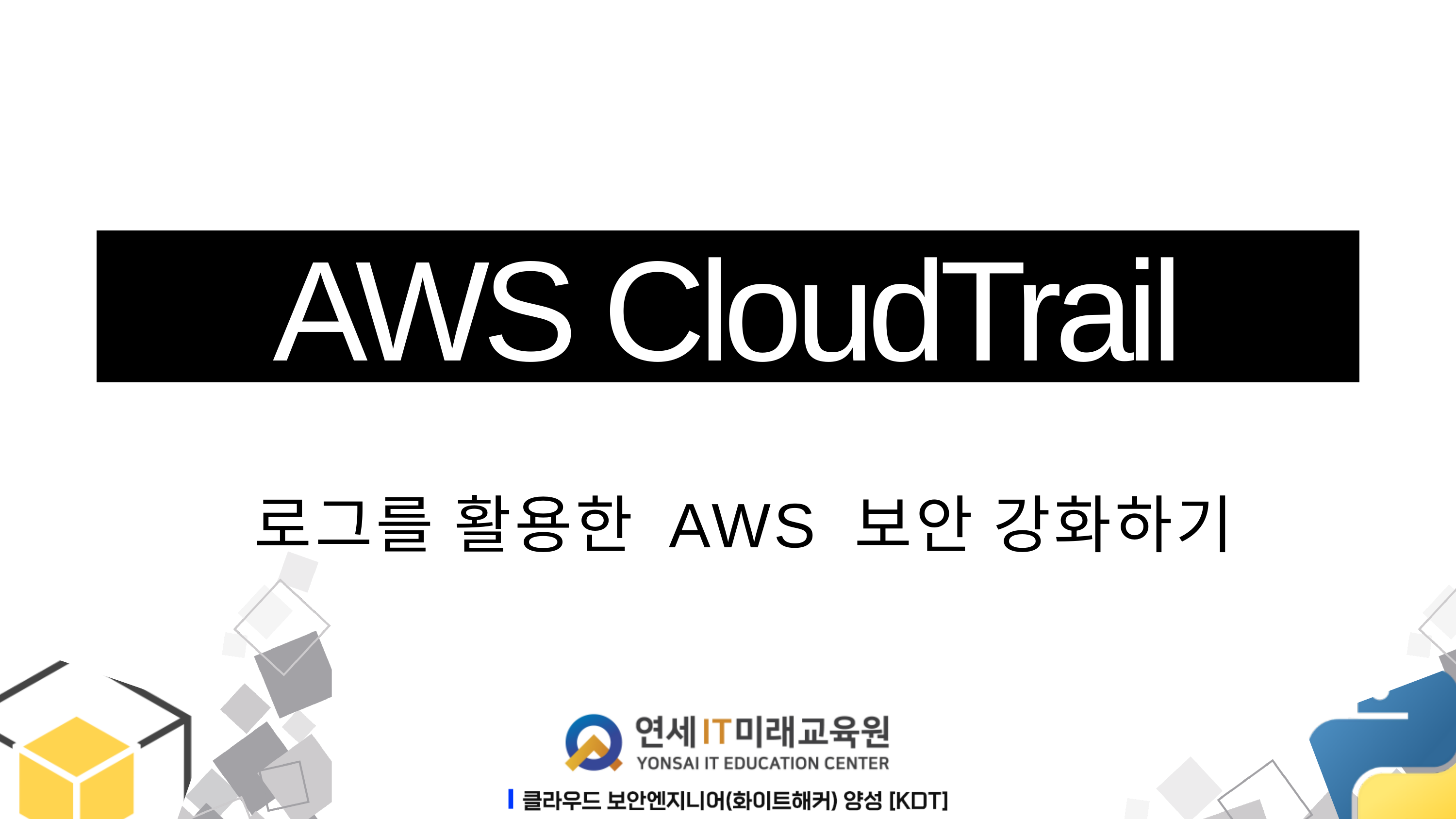

AWS CloudTrail

 로그를 활용한 AWS 보안 강화하기